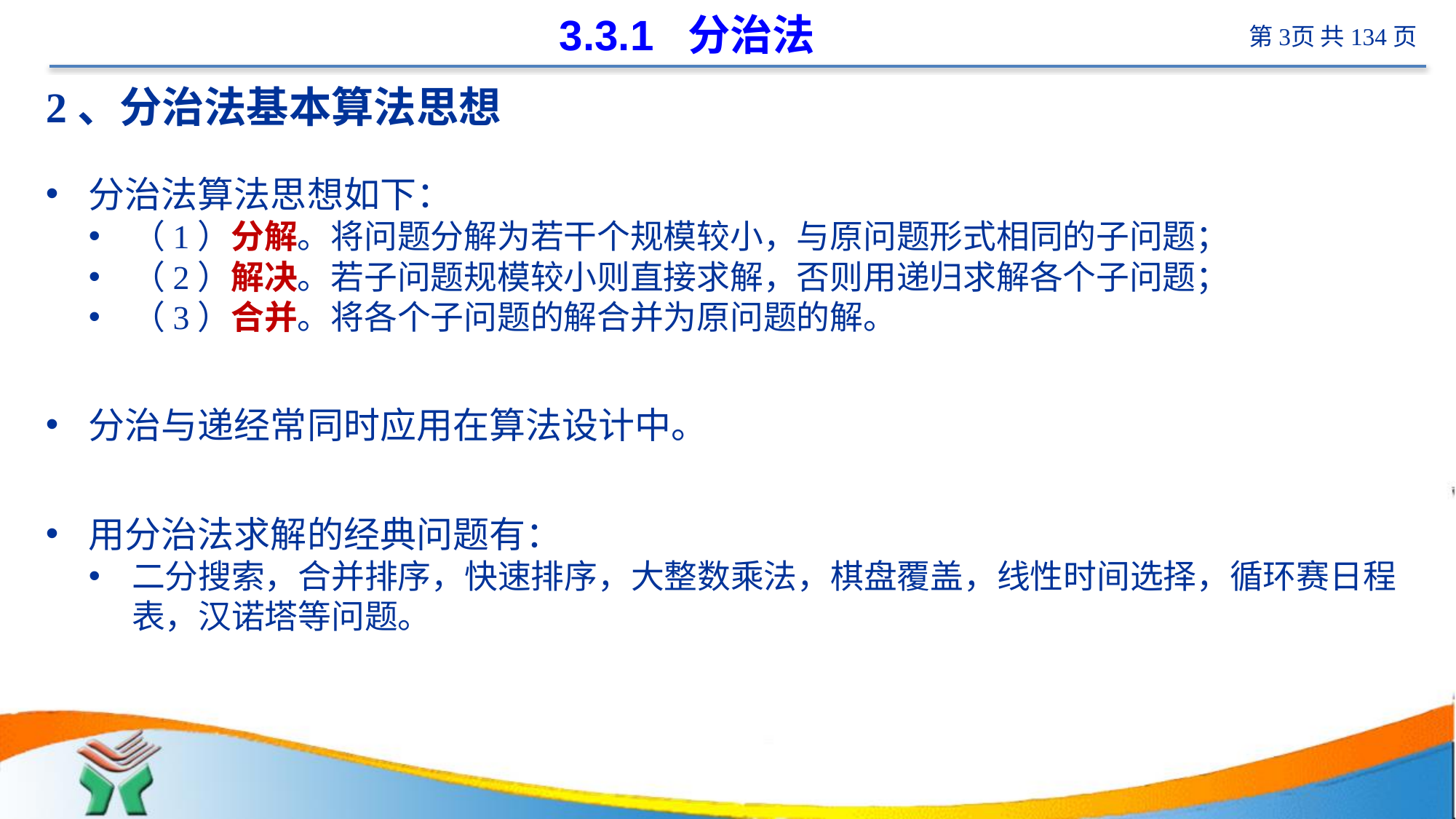

# 3.3.1  分治法
2、分治法基本算法思想

分治法算法思想如下：
（1）分解。将问题分解为若干个规模较小，与原问题形式相同的子问题；
（2）解决。若子问题规模较小则直接求解，否则用递归求解各个子问题；
（3）合并。将各个子问题的解合并为原问题的解。

分治与递经常同时应用在算法设计中。

用分治法求解的经典问题有：
二分搜索，合并排序，快速排序，大整数乘法，棋盘覆盖，线性时间选择，循环赛日程表，汉诺塔等问题。